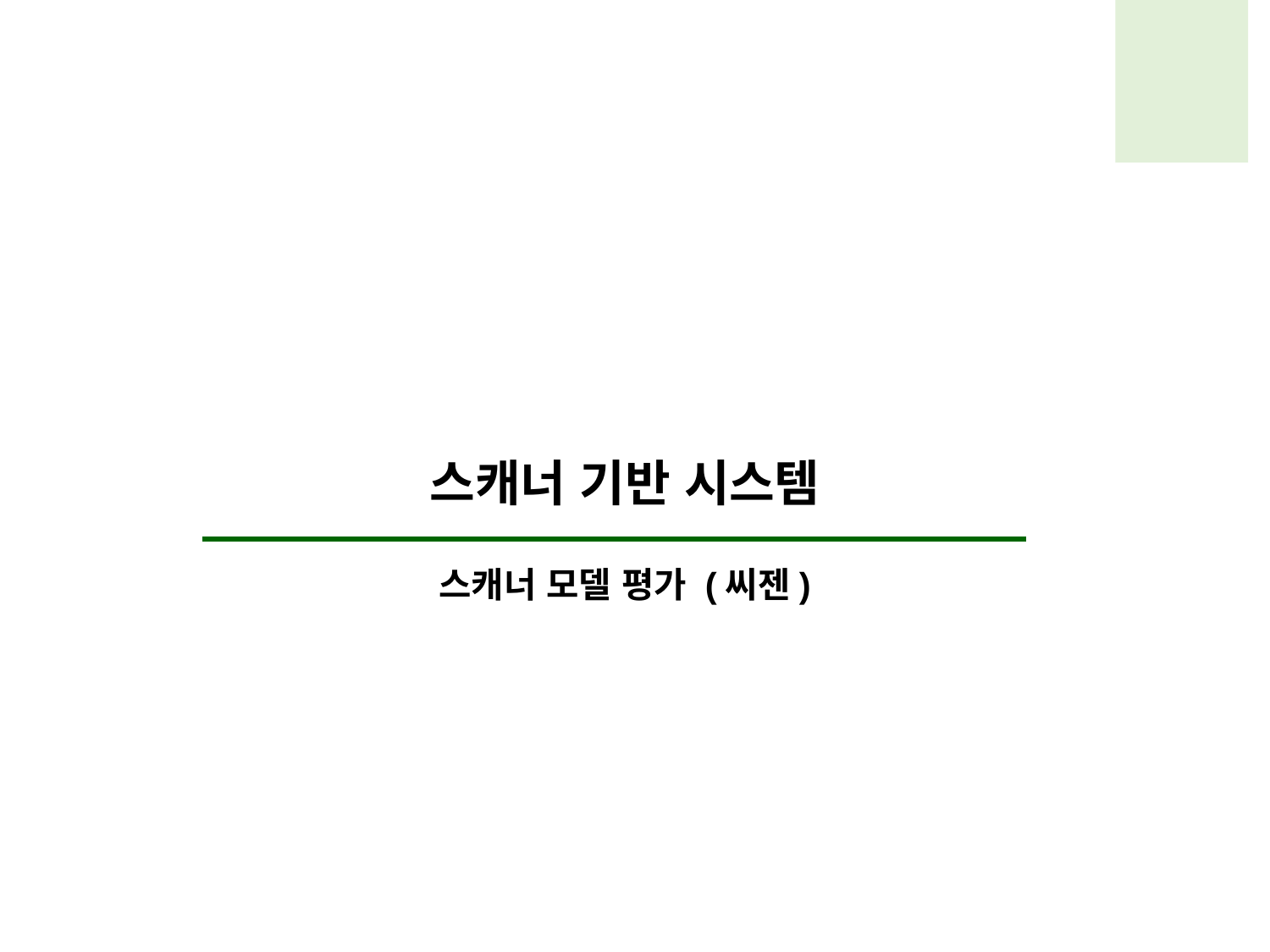

스캐너 기반 시스템
스캐너 모델 평가 (씨젠)